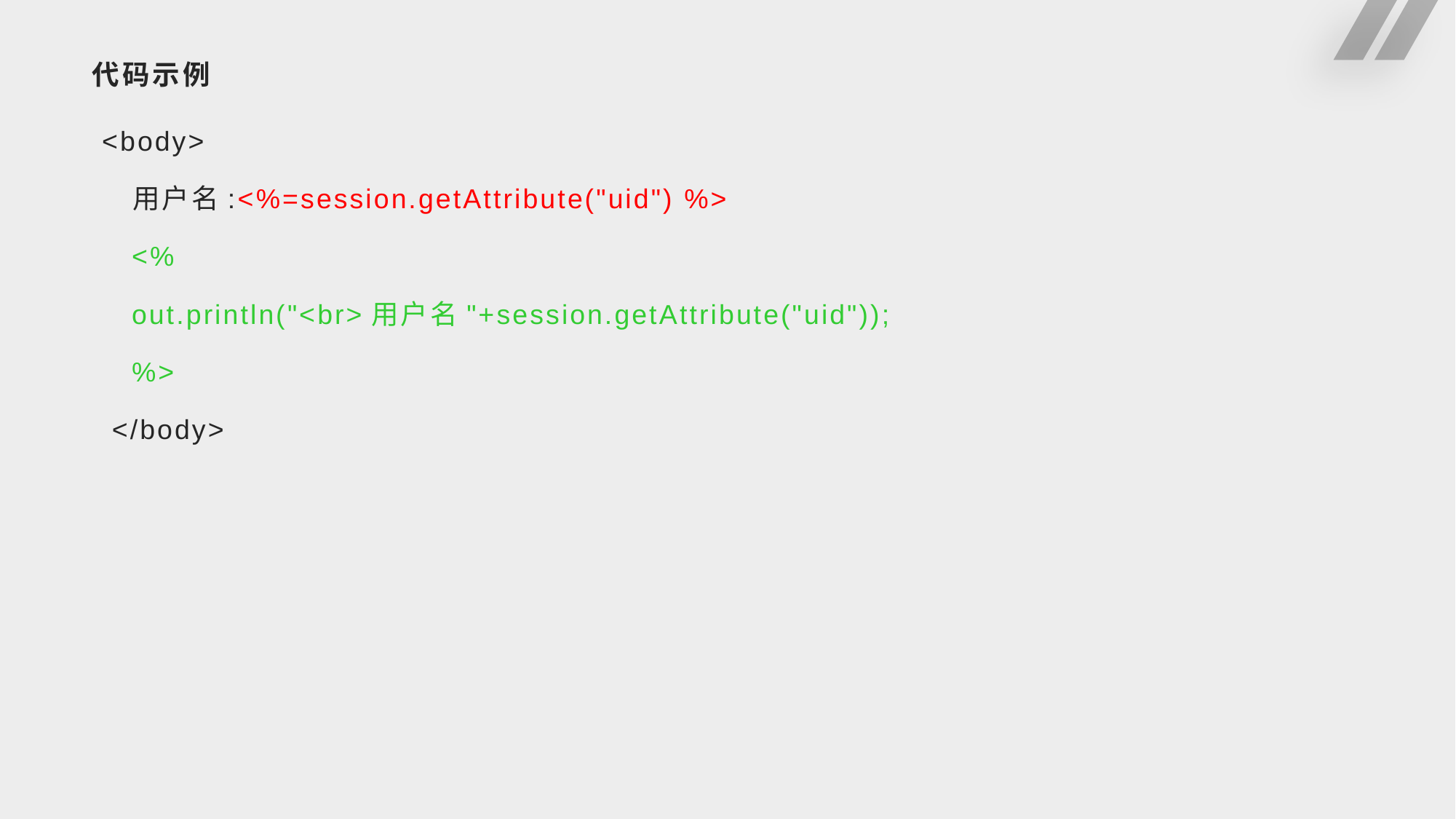

# 代码示例
 <body>
    用户名:<%=session.getAttribute("uid") %>
    <%
    out.println("<br>用户名"+session.getAttribute("uid"));
    %>
  </body>